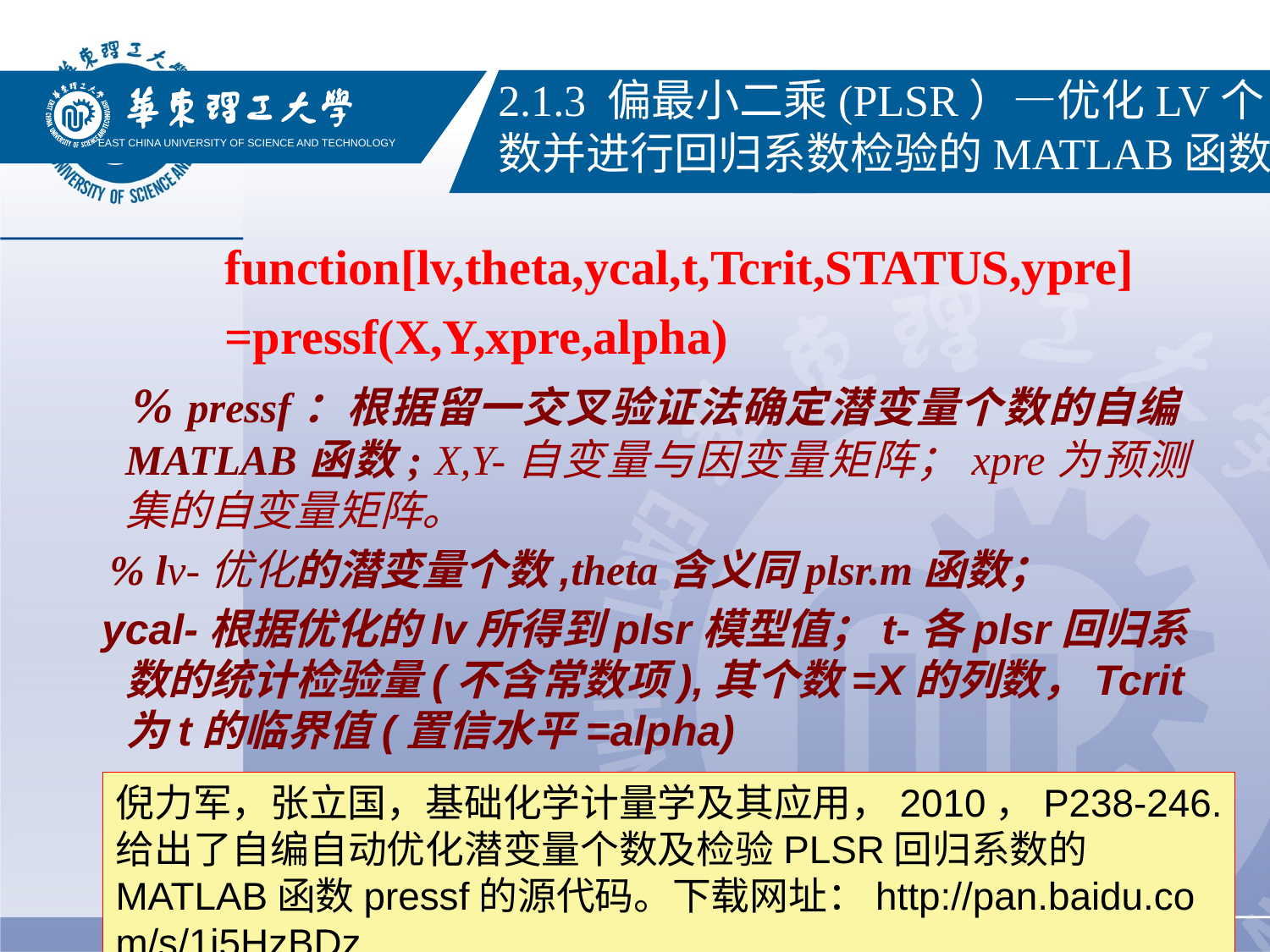

2.1.3 偏最小二乘(PLSR）—优化LV个数并进行回归系数检验的MATLAB函数

EAST CHINA UNIVERSITY OF SCIENCE AND TECHNOLOGY
            function[lv,theta,ycal,t,Tcrit,STATUS,ypre]
            =pressf(X,Y,xpre,alpha)
    % pressf：根据留一交叉验证法确定潜变量个数的自编MATLAB函数; X,Y-自变量与因变量矩阵；xpre为预测集的自变量矩阵。
   % lv-优化的潜变量个数,theta含义同plsr.m函数；
  ycal-根据优化的lv所得到plsr模型值；t-各plsr回归系数的统计检验量(不含常数项),其个数=X的列数，Tcrit为t的临界值(置信水平=alpha)
倪力军，张立国，基础化学计量学及其应用，2010，P238-246. 给出了自编自动优化潜变量个数及检验PLSR回归系数的MATLAB函数pressf的源代码。下载网址：http://pan.baidu.com/s/1i5HzBDz